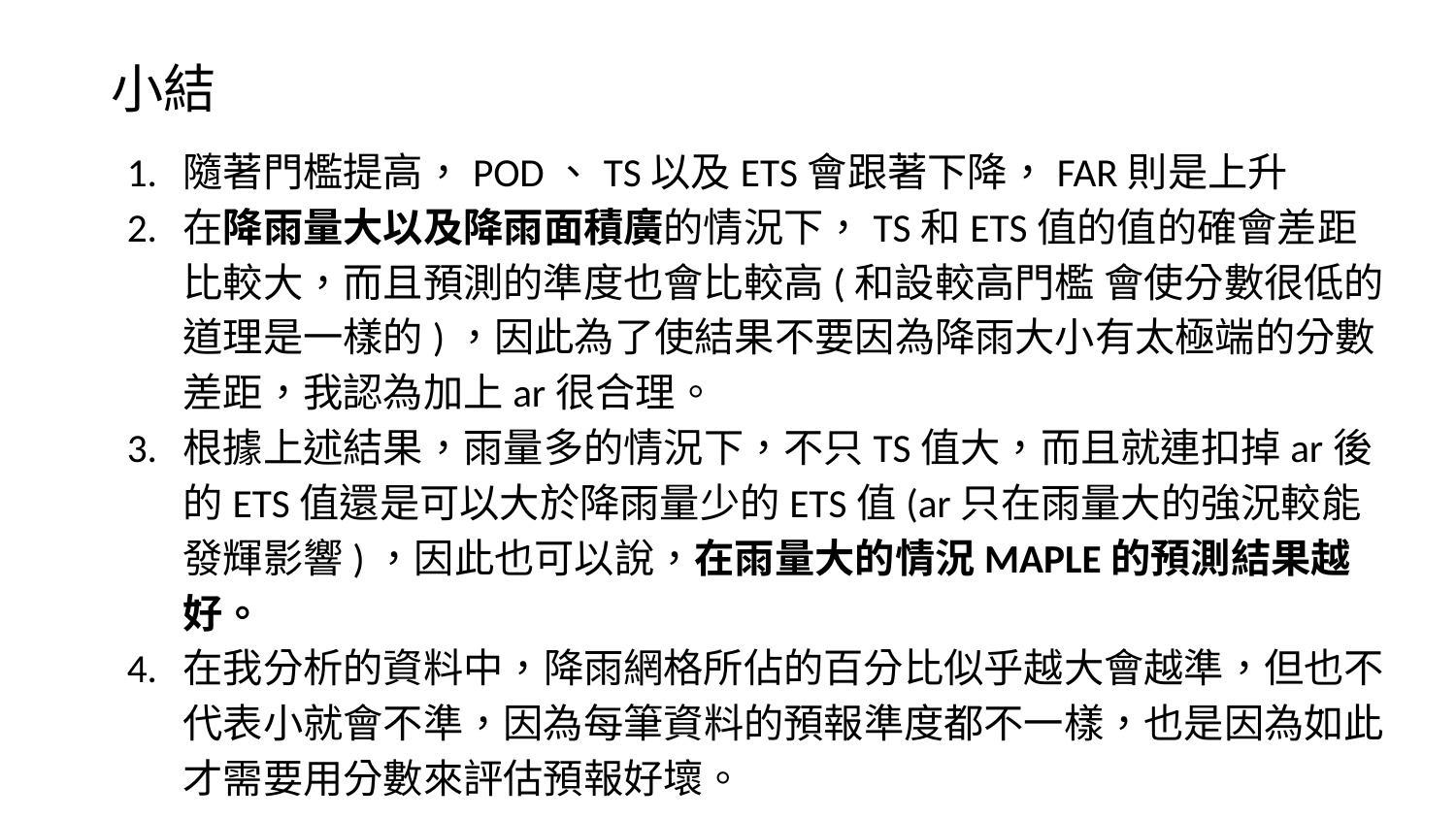

# 小結
隨著門檻提高，POD、TS以及ETS會跟著下降，FAR則是上升
在降雨量大以及降雨面積廣的情況下，TS和ETS值的值的確會差距比較大，而且預測的準度也會比較高(和設較高門檻 會使分數很低的道理是一樣的)，因此為了使結果不要因為降雨大小有太極端的分數差距，我認為加上ar很合理。
根據上述結果，雨量多的情況下，不只TS值大，而且就連扣掉ar後的ETS值還是可以大於降雨量少的ETS值(ar只在雨量大的強況較能發輝影響)，因此也可以說，在雨量大的情況MAPLE的預測結果越好。
在我分析的資料中，降雨網格所佔的百分比似乎越大會越準，但也不代表小就會不準，因為每筆資料的預報準度都不一樣，也是因為如此才需要用分數來評估預報好壞。